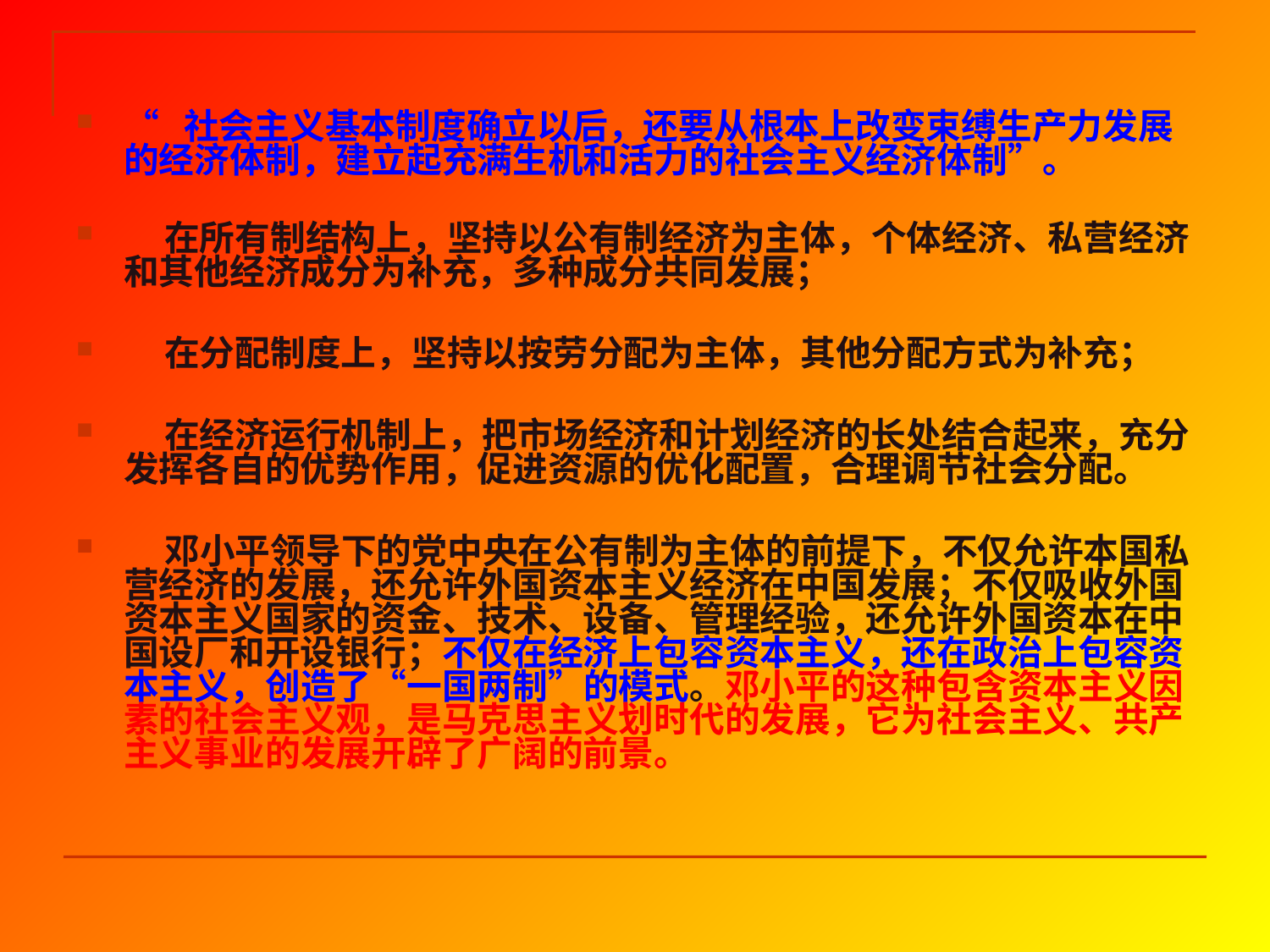

“  社会主义基本制度确立以后，还要从根本上改变束缚生产力发展的经济体制，建立起充满生机和活力的社会主义经济体制”。

    在所有制结构上，坚持以公有制经济为主体，个体经济、私营经济和其他经济成分为补充，多种成分共同发展；

    在分配制度上，坚持以按劳分配为主体，其他分配方式为补充；

    在经济运行机制上，把市场经济和计划经济的长处结合起来，充分发挥各自的优势作用，促进资源的优化配置，合理调节社会分配。

    邓小平领导下的党中央在公有制为主体的前提下，不仅允许本国私营经济的发展，还允许外国资本主义经济在中国发展；不仅吸收外国资本主义国家的资金、技术、设备、管理经验，还允许外国资本在中国设厂和开设银行；不仅在经济上包容资本主义，还在政治上包容资本主义，创造了“一国两制”的模式。邓小平的这种包含资本主义因素的社会主义观，是马克思主义划时代的发展，它为社会主义、共产主义事业的发展开辟了广阔的前景。